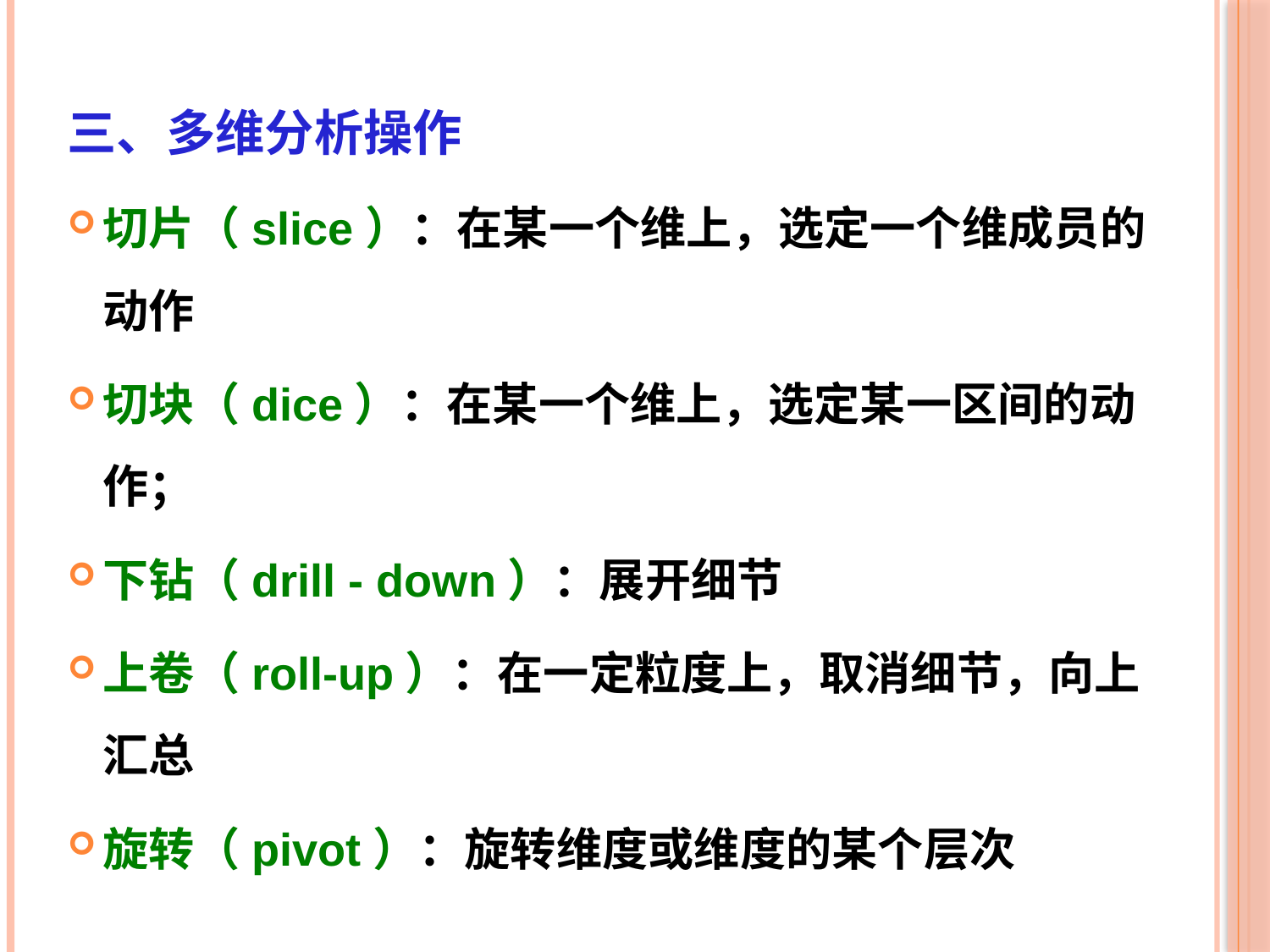

三、多维分析操作
切片（slice）：在某一个维上，选定一个维成员的动作
切块（dice）：在某一个维上，选定某一区间的动作；
下钻（drill - down）：展开细节
上卷（roll-up）：在一定粒度上，取消细节，向上汇总
旋转（pivot）：旋转维度或维度的某个层次